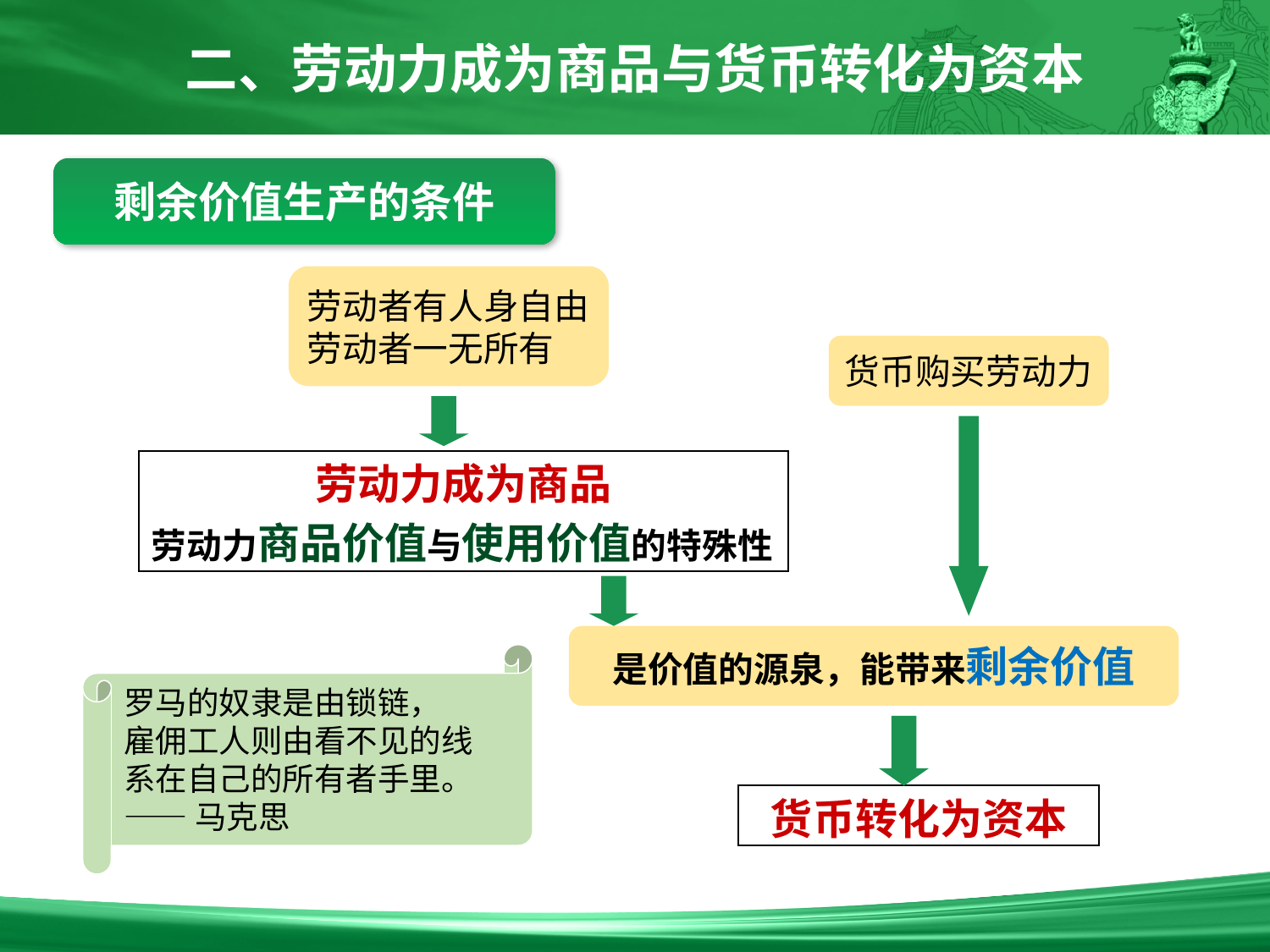

二、劳动力成为商品与货币转化为资本
剩余价值生产的条件
劳动者有人身自由
劳动者一无所有
货币购买劳动力

劳动力成为商品
劳动力商品价值与使用价值的特殊性

是价值的源泉，能带来剩余价值
罗马的奴隶是由锁链，
雇佣工人则由看不见的线
系在自己的所有者手里。
——马克思

货币转化为资本